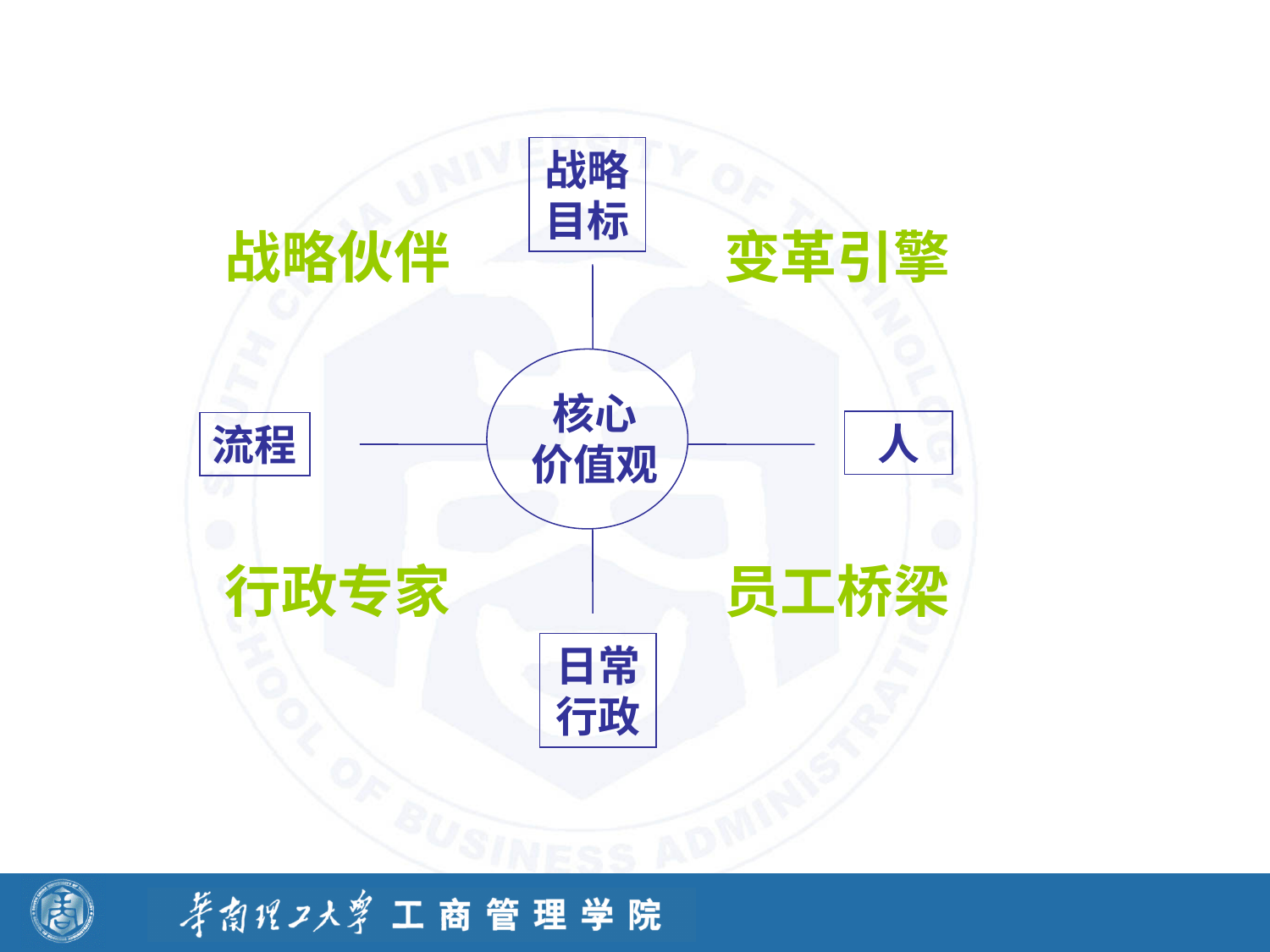

人力资源经理的的四个角色

战略目标
战略伙伴
变革引擎

核心
价值观
人
流程

行政专家
员工桥梁
日常
行政